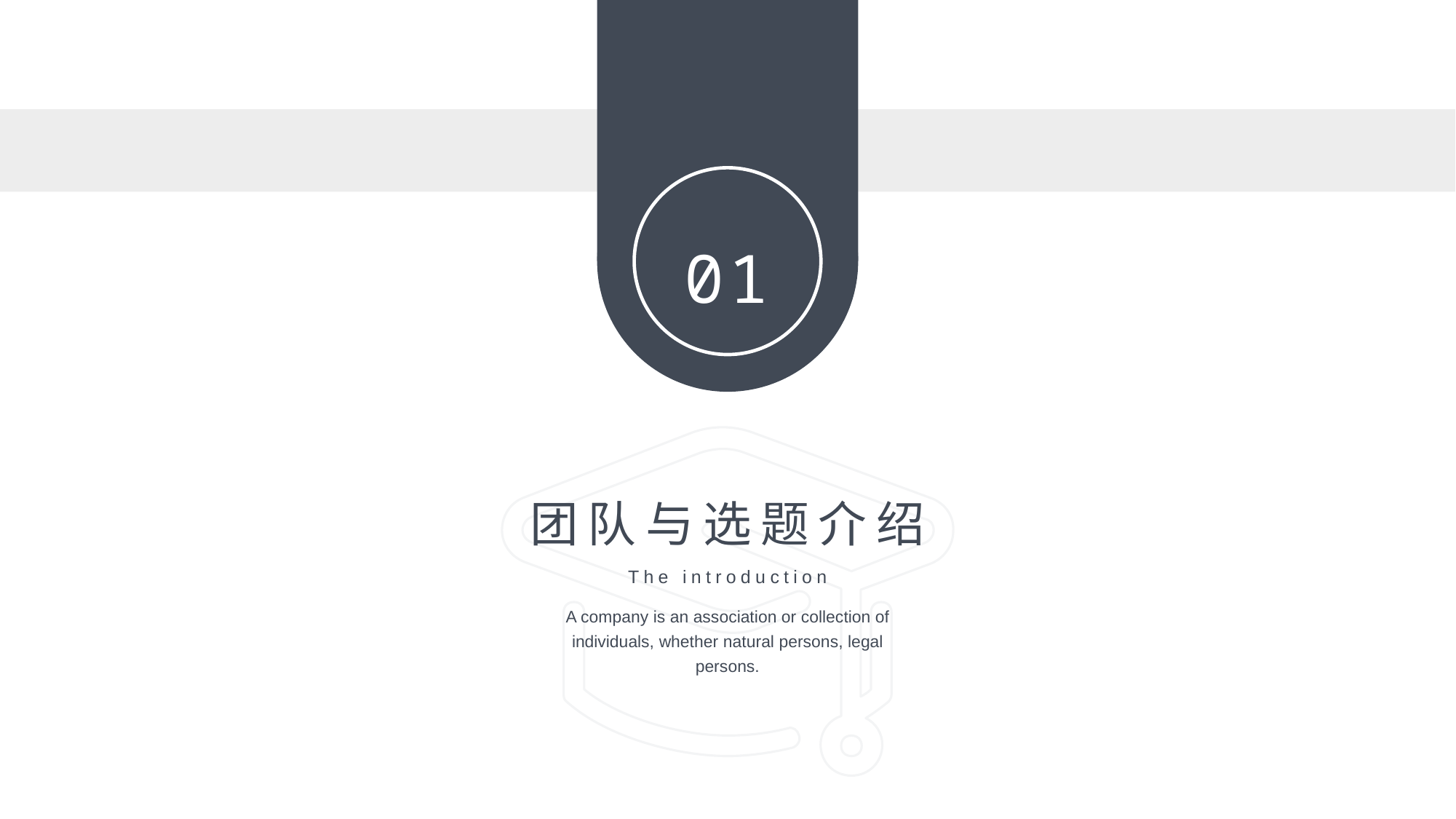

01

团队与选题介绍
The introduction
A company is an association or collection of individuals, whether natural persons, legal persons.